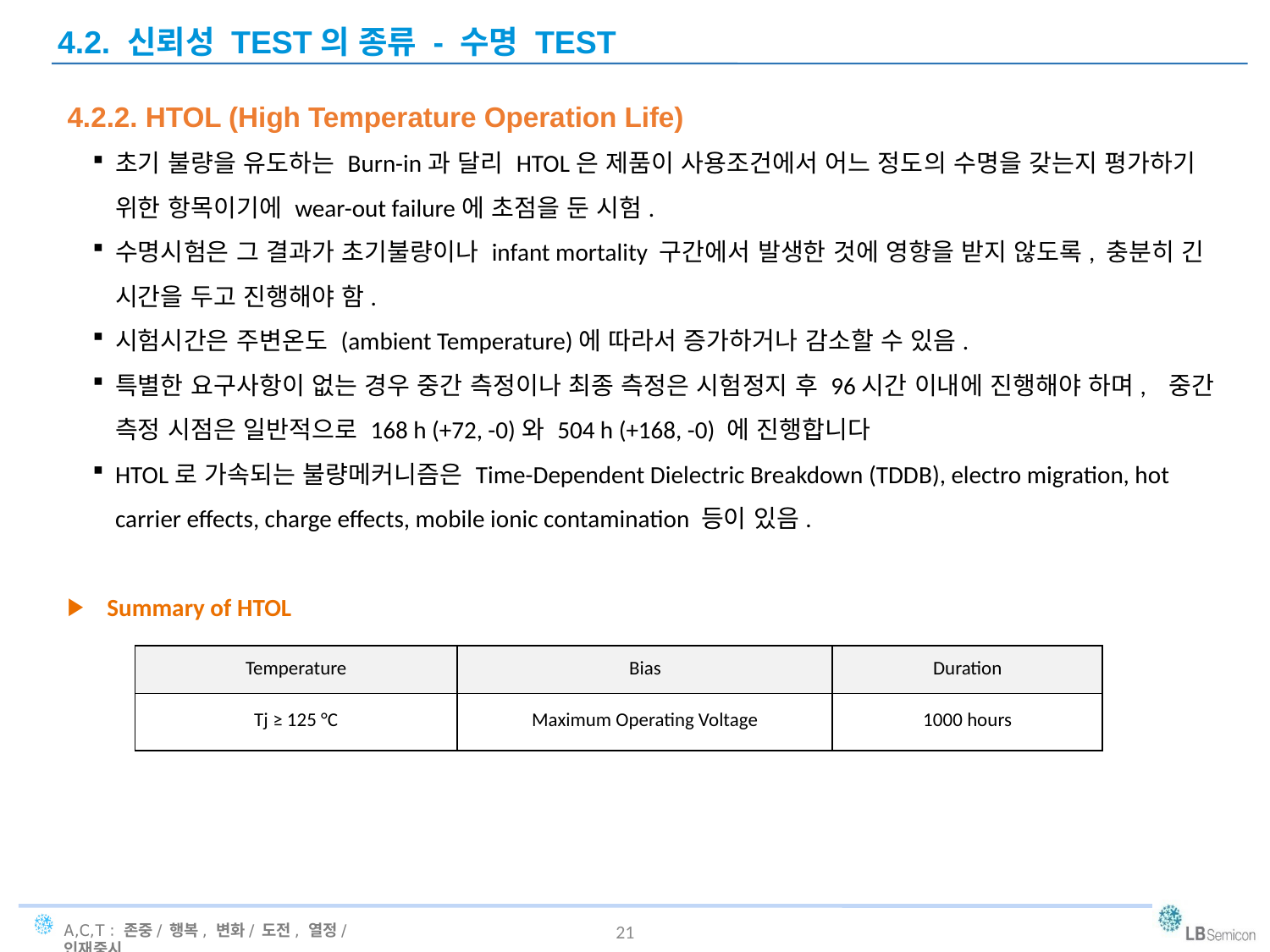

4.2. 신뢰성 TEST의 종류 - 수명 TEST
4.2.2. HTOL (High Temperature Operation Life)
초기 불량을 유도하는 Burn-in과 달리 HTOL은 제품이 사용조건에서 어느 정도의 수명을 갖는지 평가하기 위한 항목이기에 wear-out failure에 초점을 둔 시험.
수명시험은 그 결과가 초기불량이나 infant mortality 구간에서 발생한 것에 영향을 받지 않도록, 충분히 긴 시간을 두고 진행해야 함.
시험시간은 주변온도 (ambient Temperature)에 따라서 증가하거나 감소할 수 있음.
특별한 요구사항이 없는 경우 중간 측정이나 최종 측정은 시험정지 후 96시간 이내에 진행해야 하며,   중간 측정 시점은 일반적으로 168 h (+72, -0)와 504 h (+168, -0) 에 진행합니다
HTOL로 가속되는 불량메커니즘은 Time-Dependent Dielectric Breakdown (TDDB), electro migration, hot carrier effects, charge effects, mobile ionic contamination 등이 있음.

Summary of HTOL

| Temperature | Bias | Duration |
| --- | --- | --- |
| Tj ≥ 125 °C | Maximum Operating Voltage | 1000 hours |
21